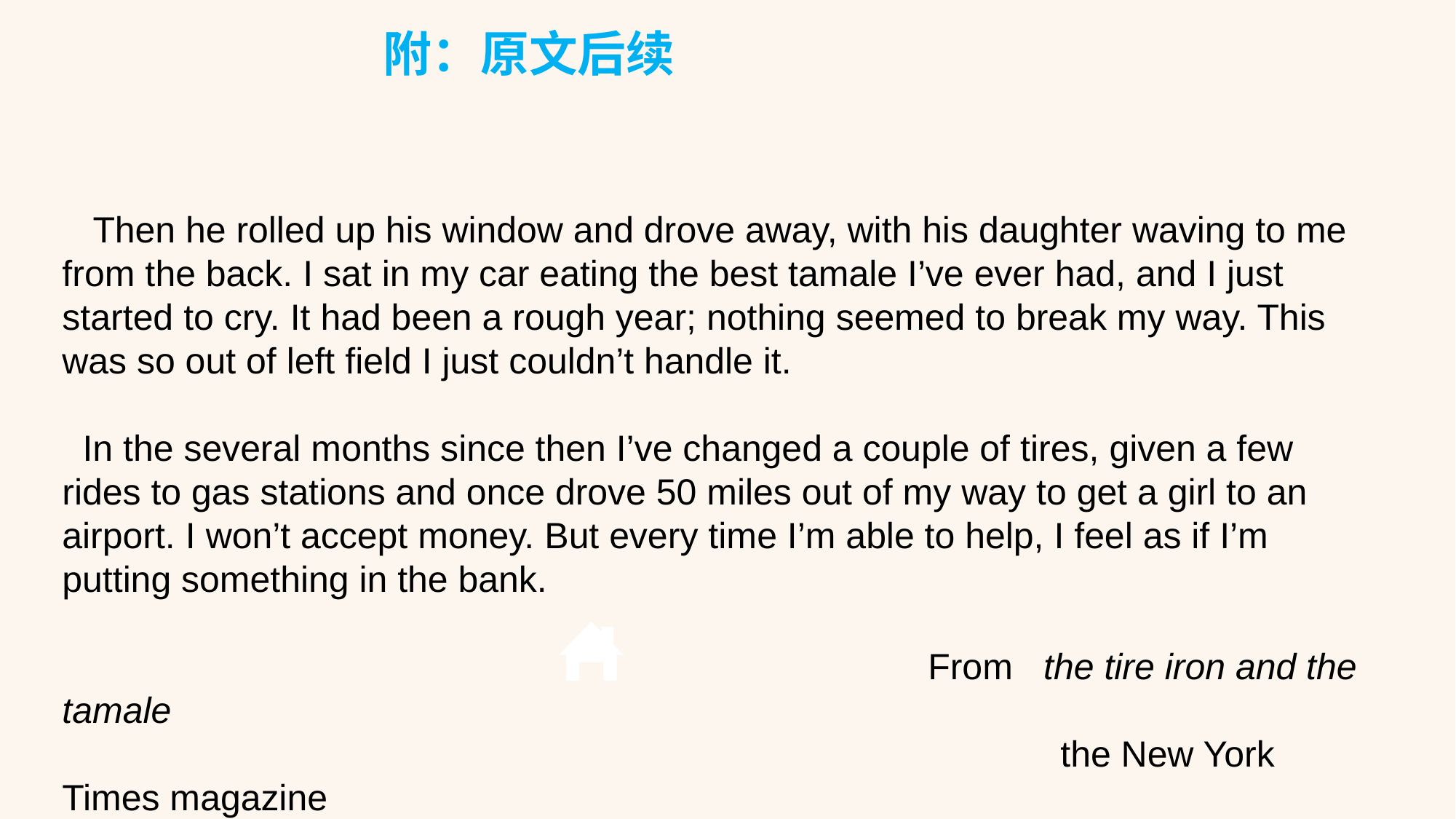

附：原文后续

   Then he rolled up his window and drove away, with his daughter waving to me from the back. I sat in my car eating the best tamale I’ve ever had, and I just started to cry. It had been a rough year; nothing seemed to break my way. This was so out of left field I just couldn’t handle it.

  In the several months since then I’ve changed a couple of tires, given a few rides to gas stations and once drove 50 miles out of my way to get a girl to an airport. I won’t accept money. But every time I’m able to help, I feel as if I’m putting something in the bank.

                                                                                     From   the tire iron and the tamale
                                                                                                  the New York Times magazine